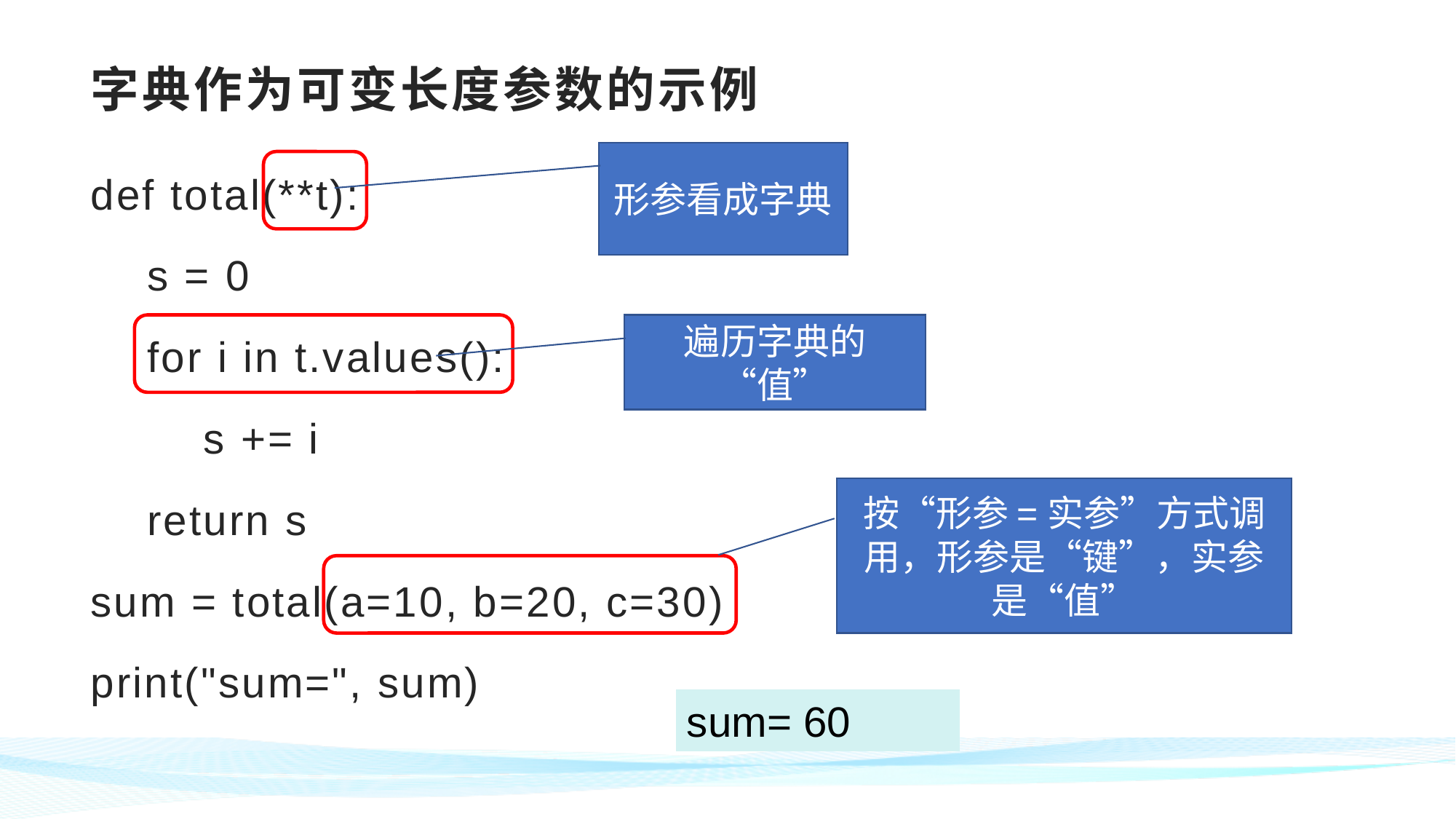

# 字典作为可变长度参数的示例
形参看成字典
def total(**t):
    s = 0
    for i in t.values():
        s += i
    return s
sum = total(a=10, b=20, c=30)
print("sum=", sum)

遍历字典的“值”
按“形参=实参”方式调用，形参是“键”，实参是“值”

sum= 60